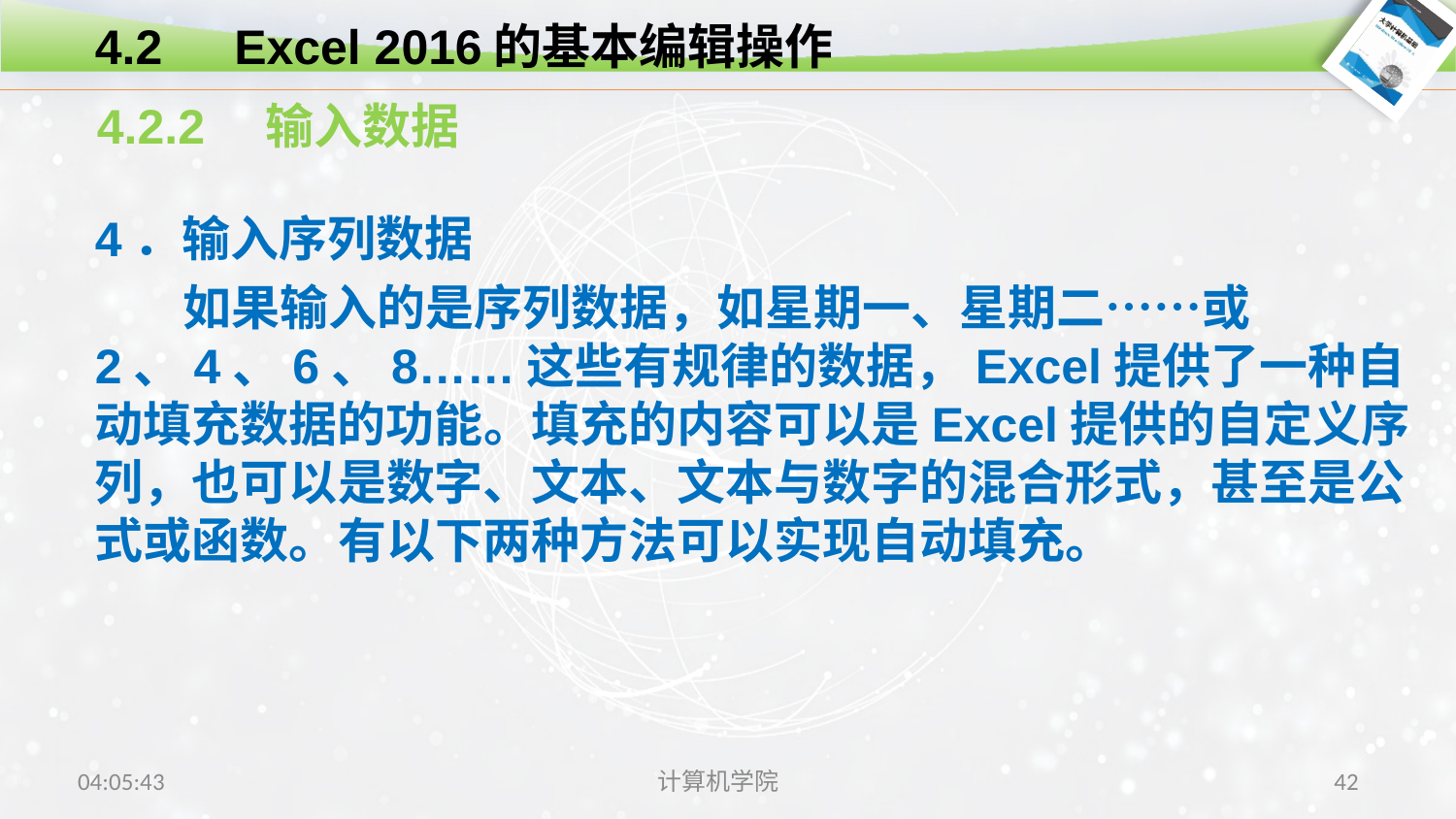

4.2　Excel 2016的基本编辑操作
4.2.2　输入数据

4．输入序列数据
       如果输入的是序列数据，如星期一、星期二……或2、4、6、8……这些有规律的数据，Excel提供了一种自动填充数据的功能。填充的内容可以是Excel提供的自定义序列，也可以是数字、文本、文本与数字的混合形式，甚至是公式或函数。有以下两种方法可以实现自动填充。